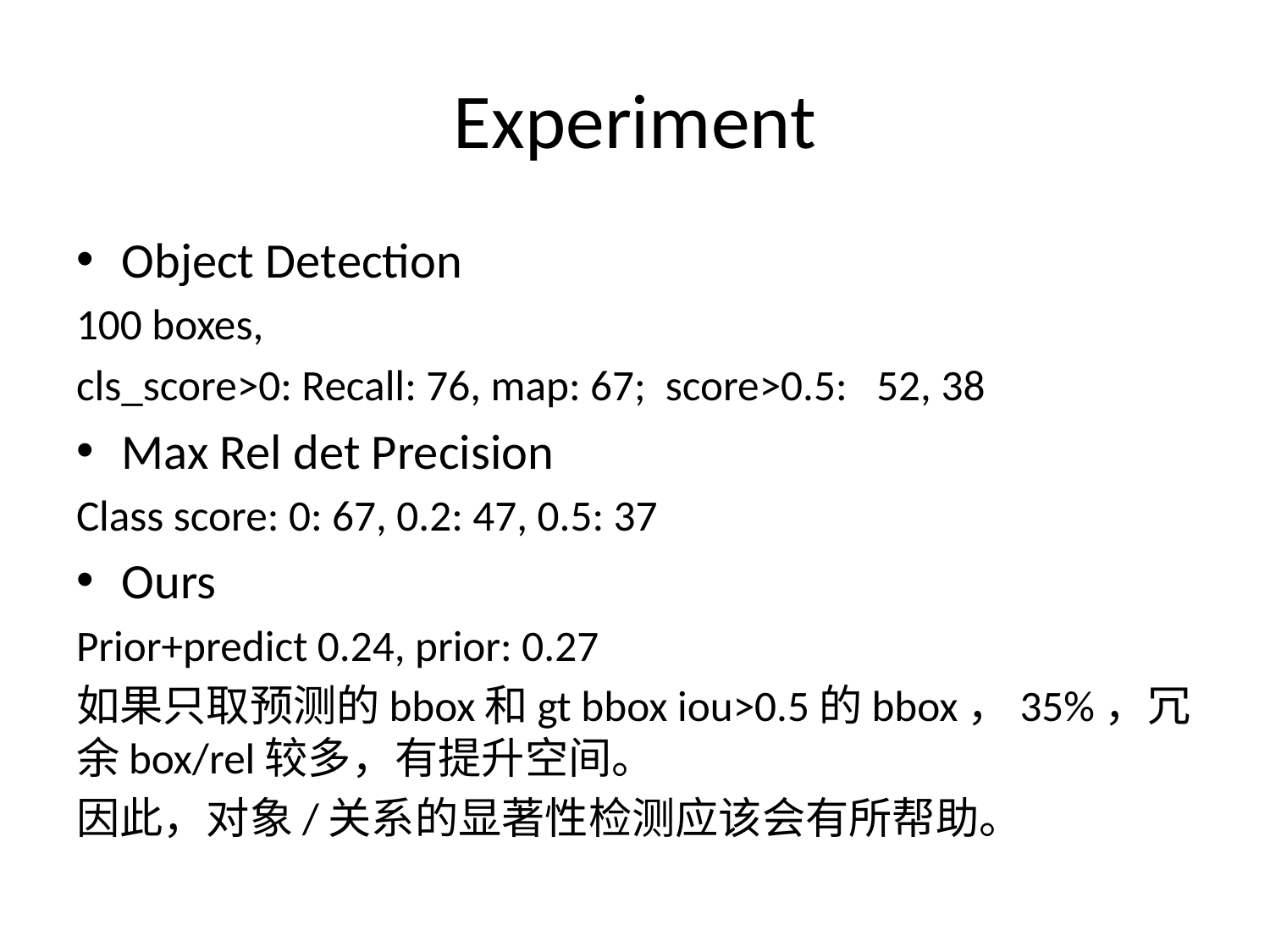

# Experiment
Object Detection
100 boxes,
cls_score>0: Recall: 76, map: 67;  score>0.5:   52, 38
Max Rel det Precision
Class score: 0: 67, 0.2: 47, 0.5: 37
Ours
Prior+predict 0.24, prior: 0.27
如果只取预测的bbox和gt bbox iou>0.5的bbox，35%，冗余box/rel较多，有提升空间。
因此，对象/关系的显著性检测应该会有所帮助。